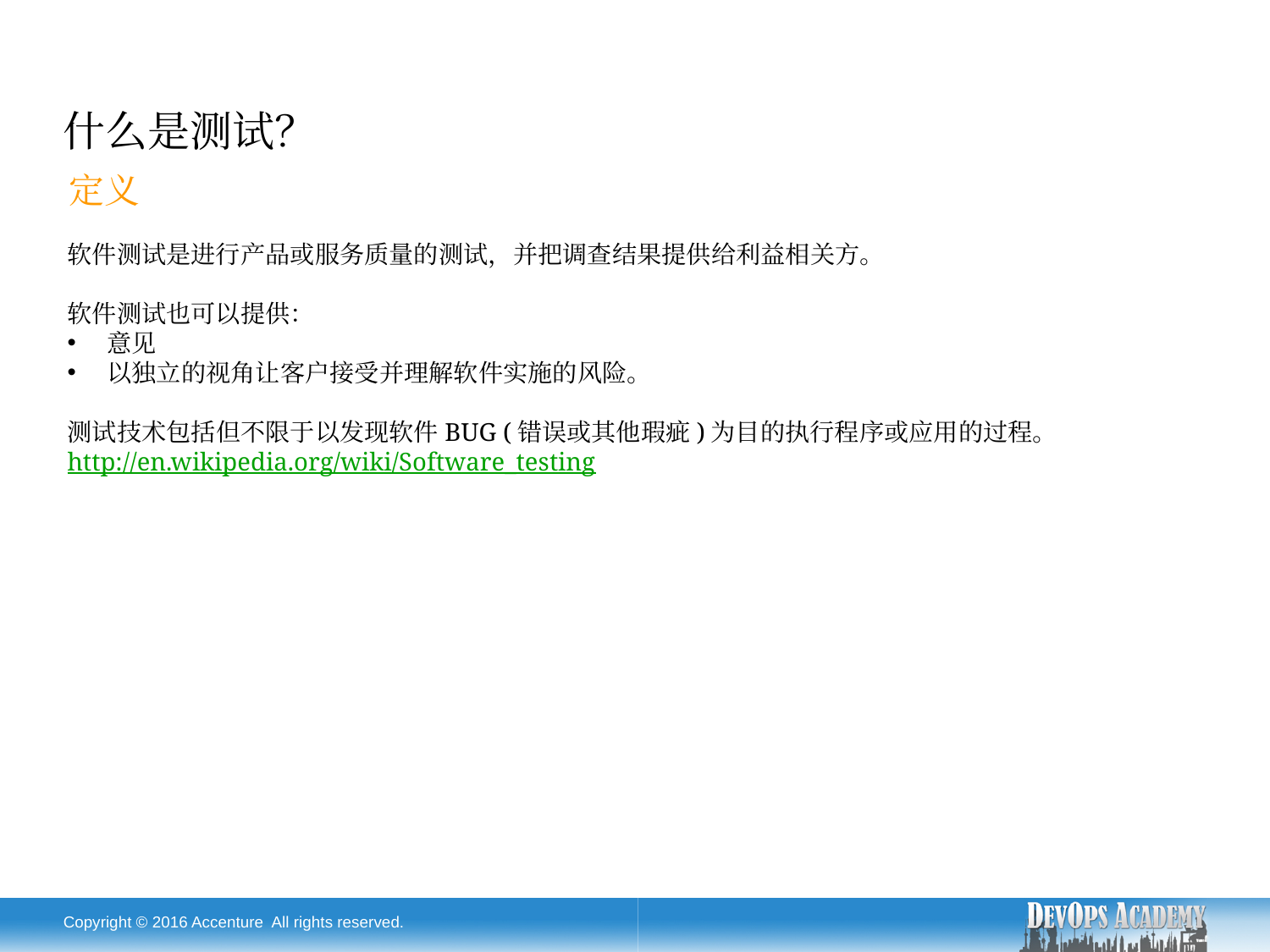

# 什么是测试？
定义
软件测试是进行产品或服务质量的测试，并把调查结果提供给利益相关方。

软件测试也可以提供：
意见
以独立的视角让客户接受并理解软件实施的风险。

测试技术包括但不限于以发现软件BUG (错误或其他瑕疵)为目的执行程序或应用的过程。
http://en.wikipedia.org/wiki/Software_testing
Copyright © 2016 Accenture  All rights reserved.